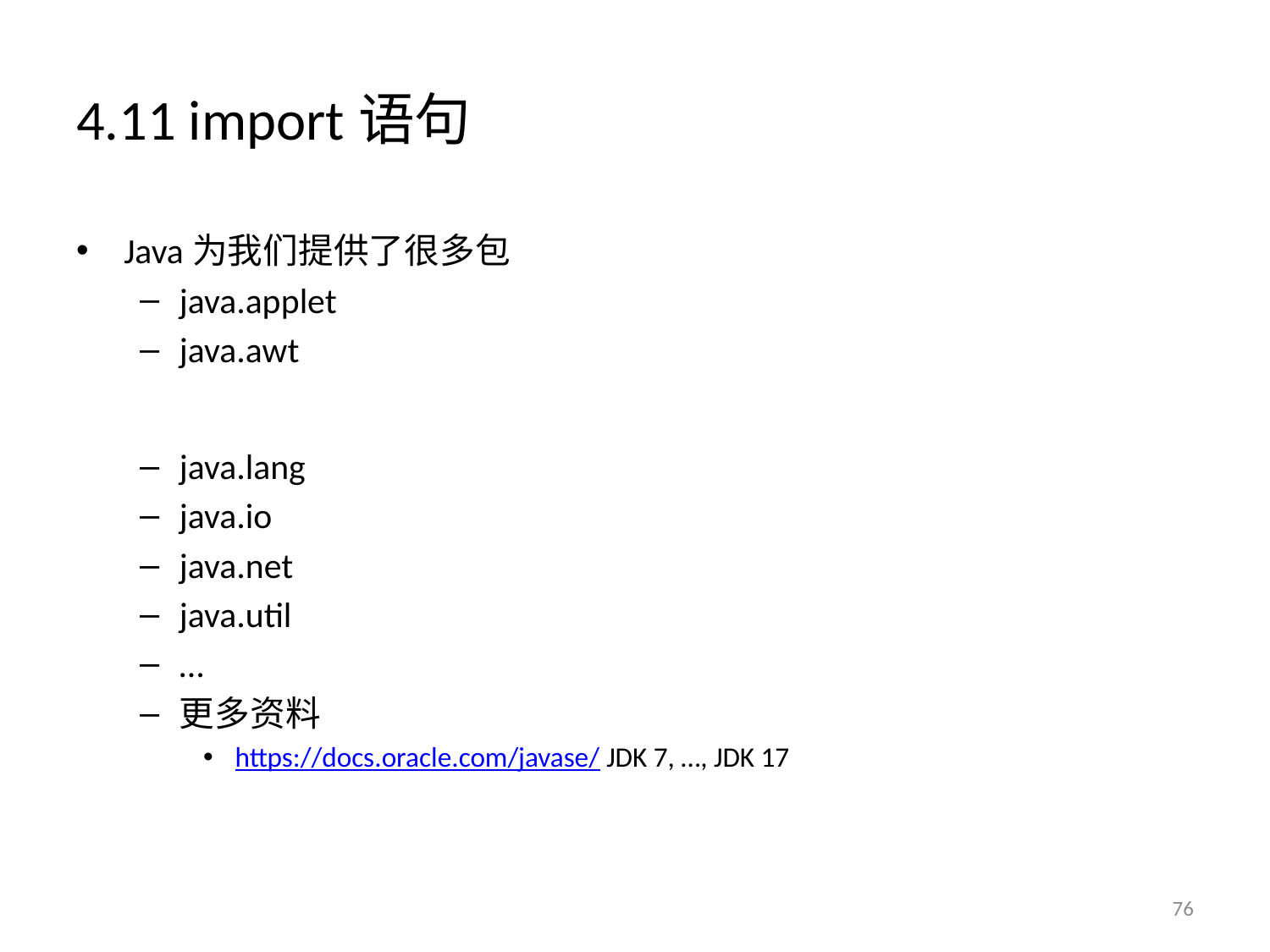

# 4.11 import语句
Java为我们提供了很多包
java.applet
java.awt

java.lang
java.io
java.net
java.util
…
更多资料
https://docs.oracle.com/javase/ JDK 7, …, JDK 17
76